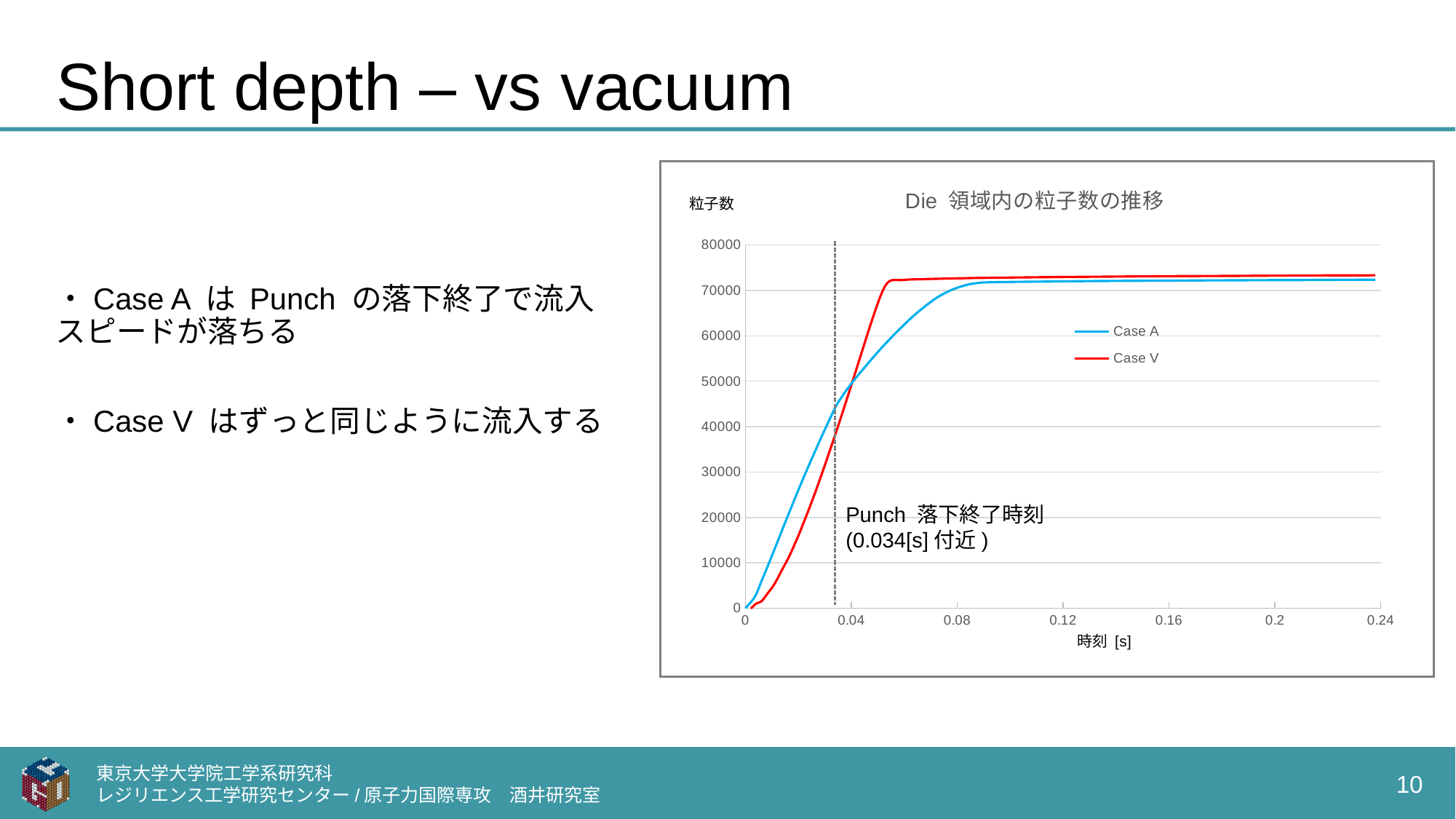

# Short depth – vs vacuum

### Chart: Die 領域内の粒子数の推移

| Category | Case A | Case V |
|---|---|---|
・Case A は Punch の落下終了で流入スピードが落ちる
・Case V はずっと同じように流入する
Punch 落下終了時刻 (0.034[s]付近)
東京大学大学院工学系研究科
レジリエンス工学研究センター/原子力国際専攻　酒井研究室
10